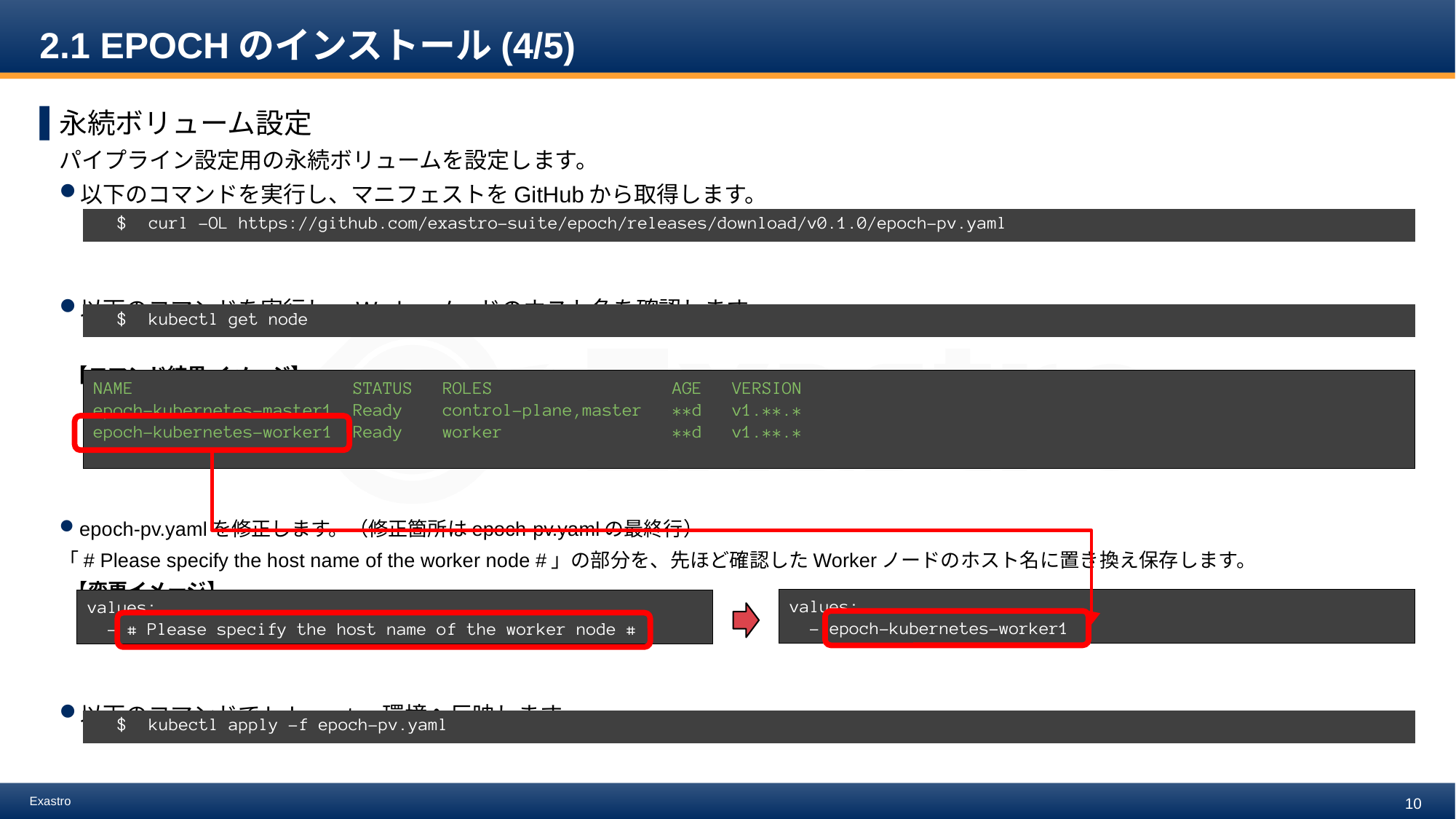

# 2.1 EPOCHのインストール(4/5)
永続ボリューム設定
パイプライン設定用の永続ボリュームを設定します。
以下のコマンドを実行し、マニフェストをGitHubから取得します。

以下のコマンドを実行し、Workerノードのホスト名を確認します。

 【コマンド結果 イメージ】

epoch-pv.yamlを修正します。（修正箇所はepoch-pv.yamlの最終行）
「# Please specify the host name of the worker node #」の部分を、先ほど確認したWorkerノードのホスト名に置き換え保存します。
 【変更イメージ】

以下のコマンドでkubernetes環境へ反映します。

| $ | curl -OL https://github.com/exastro-suite/epoch/releases/download/v0.1.0/epoch-pv.yaml |
| --- | --- |
| $ | kubectl get node |
| --- | --- |
NAME                      STATUS   ROLES                  AGE   VERSION
epoch-kubernetes-master1  Ready    control-plane,master   **d   v1.**.*
epoch-kubernetes-worker1  Ready    worker                 **d   v1.**.*

values:
  - epoch-kubernetes-worker1
values:
  - # Please specify the host name of the worker node #

| $ | kubectl apply -f epoch-pv.yaml |
| --- | --- |